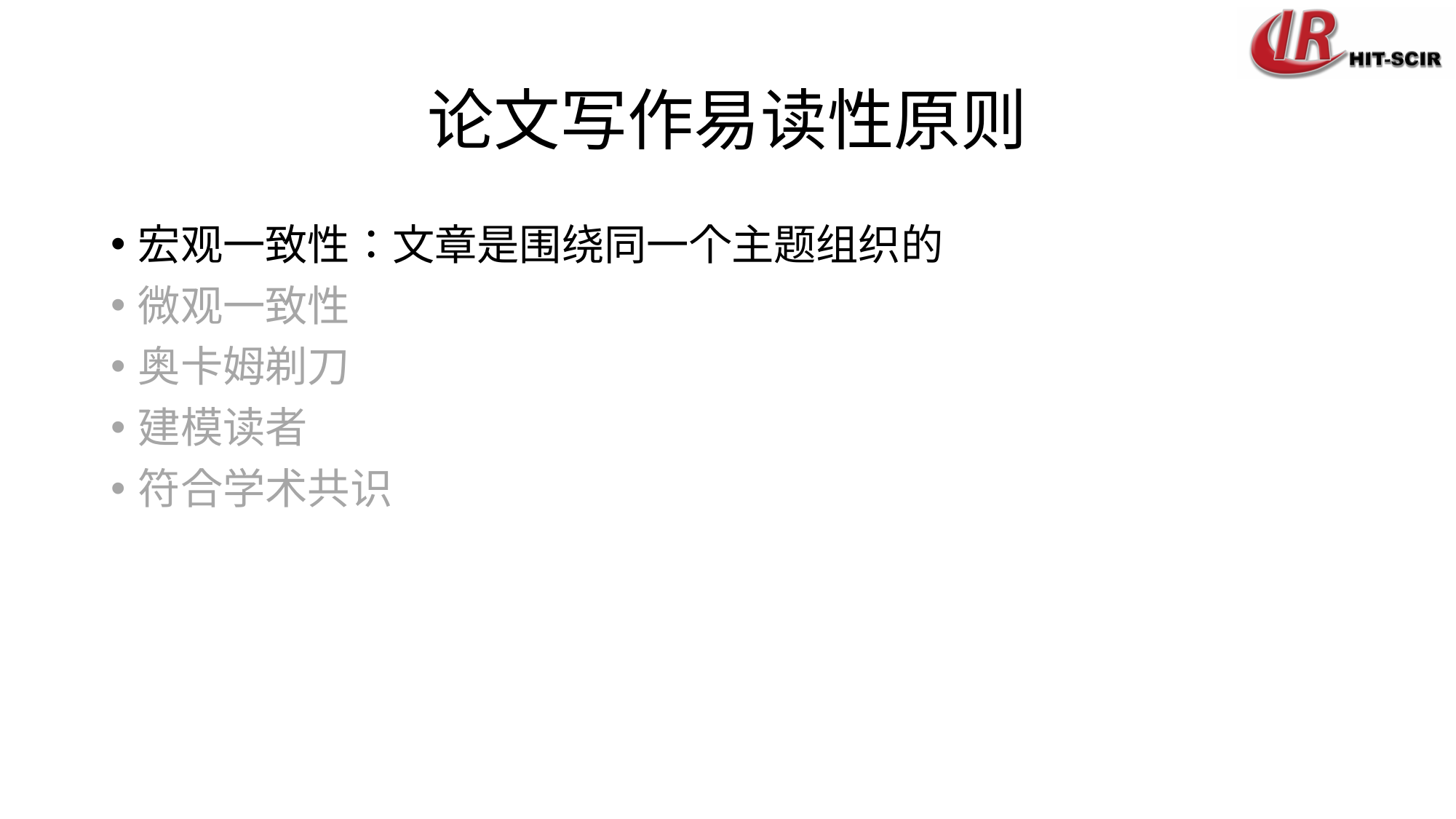

# 论文写作易读性原则
宏观一致性：文章是围绕同一个主题组织的
微观一致性
奥卡姆剃刀
建模读者
符合学术共识